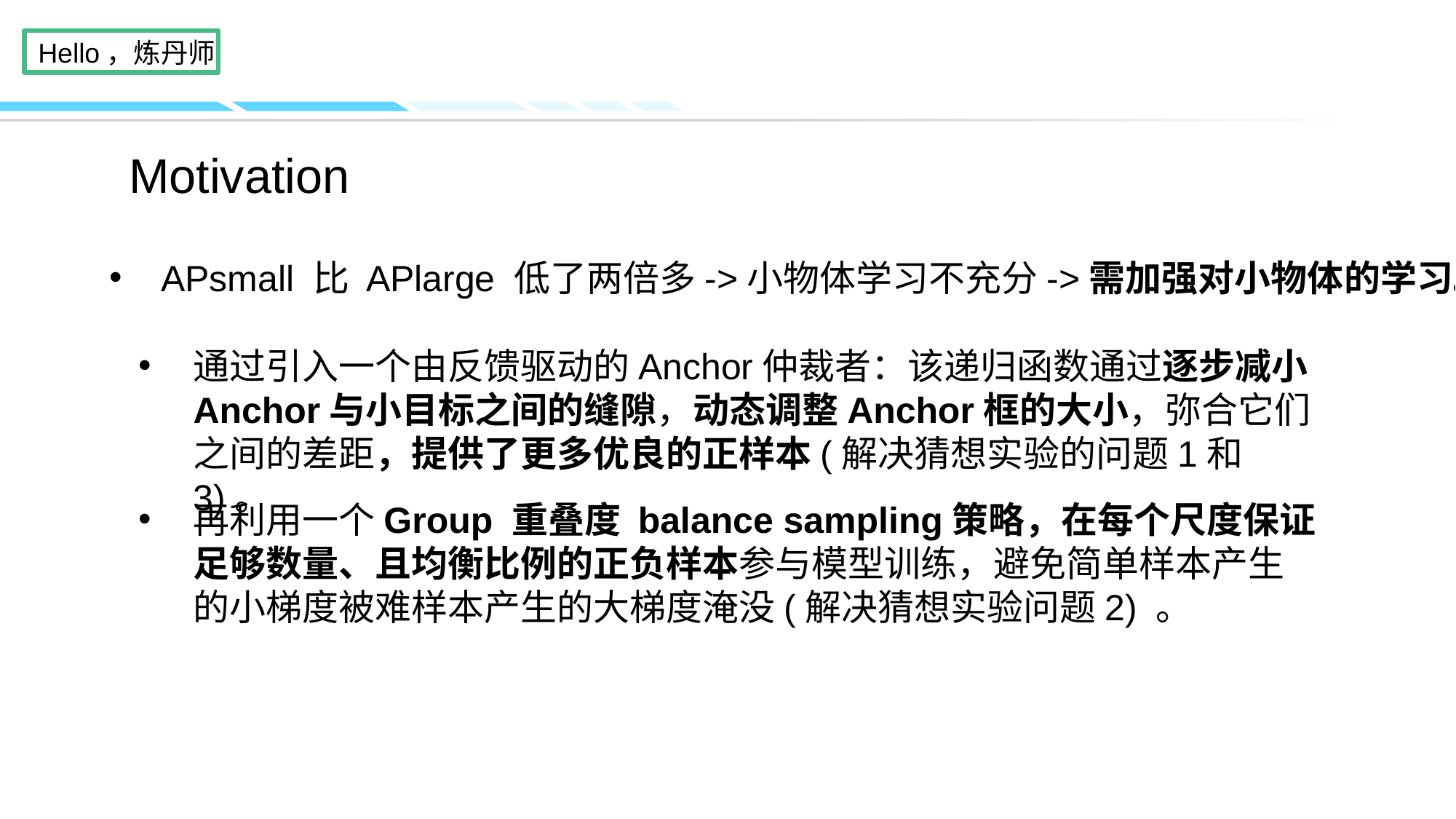

APsmall 比 APlarge 低了两倍多->小物体学习不充分->需加强对小物体的学习。
通过引入一个由反馈驱动的Anchor仲裁者：该递归函数通过逐步减小Anchor与小目标之间的缝隙，动态调整Anchor框的大小，弥合它们之间的差距，提供了更多优良的正样本(解决猜想实验的问题1和3)。
再利用一个Group 重叠度 balance sampling策略，在每个尺度保证足够数量、且均衡比例的正负样本参与模型训练，避免简单样本产生的小梯度被难样本产生的大梯度淹没(解决猜想实验问题2) 。